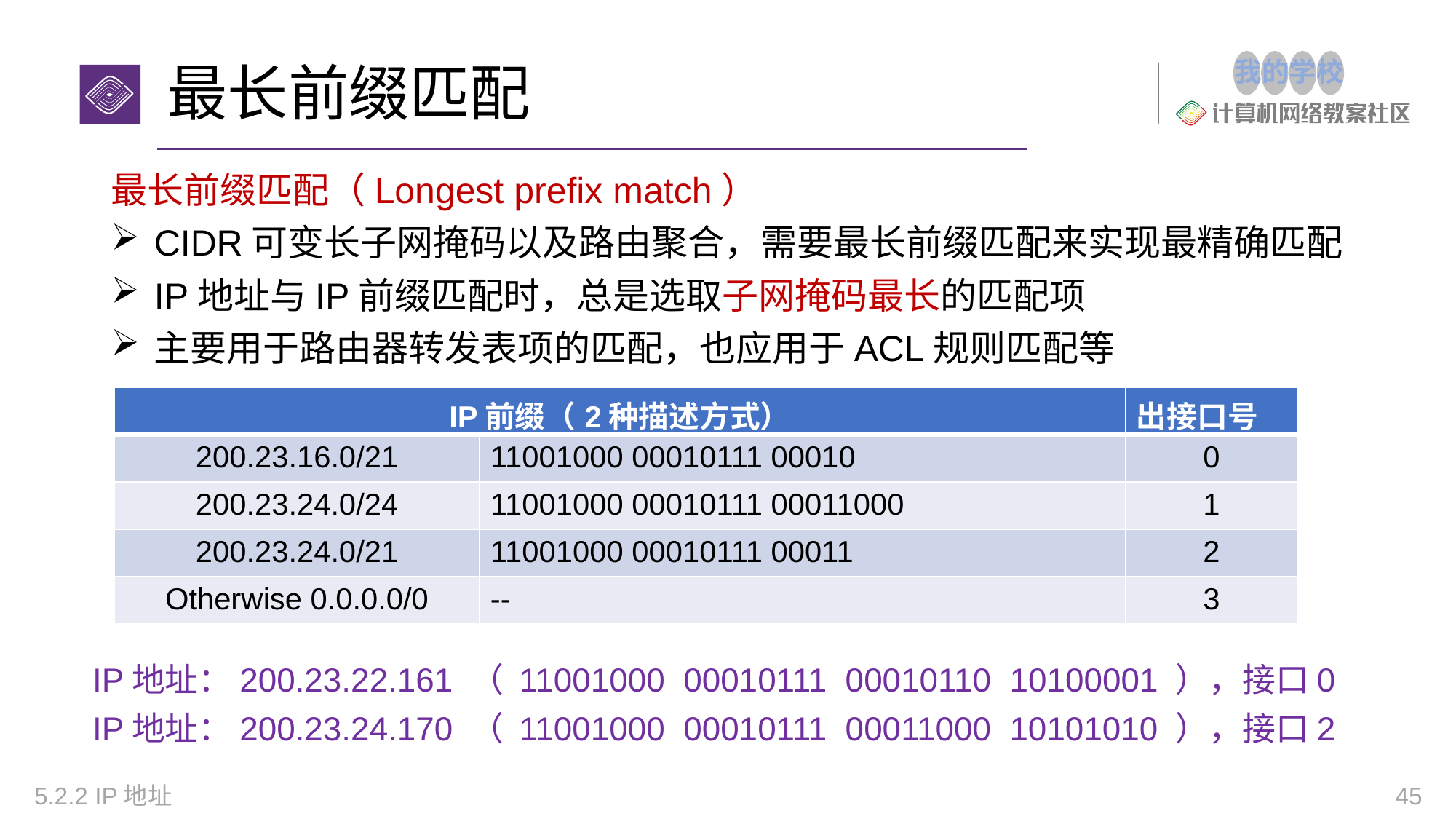

# 最长前缀匹配
最长前缀匹配（Longest prefix match）
CIDR可变长子网掩码以及路由聚合，需要最长前缀匹配来实现最精确匹配
IP地址与IP前缀匹配时，总是选取子网掩码最长的匹配项
主要用于路由器转发表项的匹配，也应用于ACL规则匹配等

| IP前缀（2种描述方式） |  | 出接口号 |
| --- | --- | --- |
| 200.23.16.0/21 | 11001000 00010111 00010 | 0 |
| 200.23.24.0/24 | 11001000 00010111 00011000 | 1 |
| 200.23.24.0/21 | 11001000 00010111 00011 | 2 |
| Otherwise 0.0.0.0/0 | -- | 3 |
IP地址：200.23.22.161 （ 11001000  00010111  00010110  10100001 ），接口0
IP地址：200.23.24.170 （ 11001000  00010111  00011000  10101010 ），接口2
5.2.2 IP地址
45